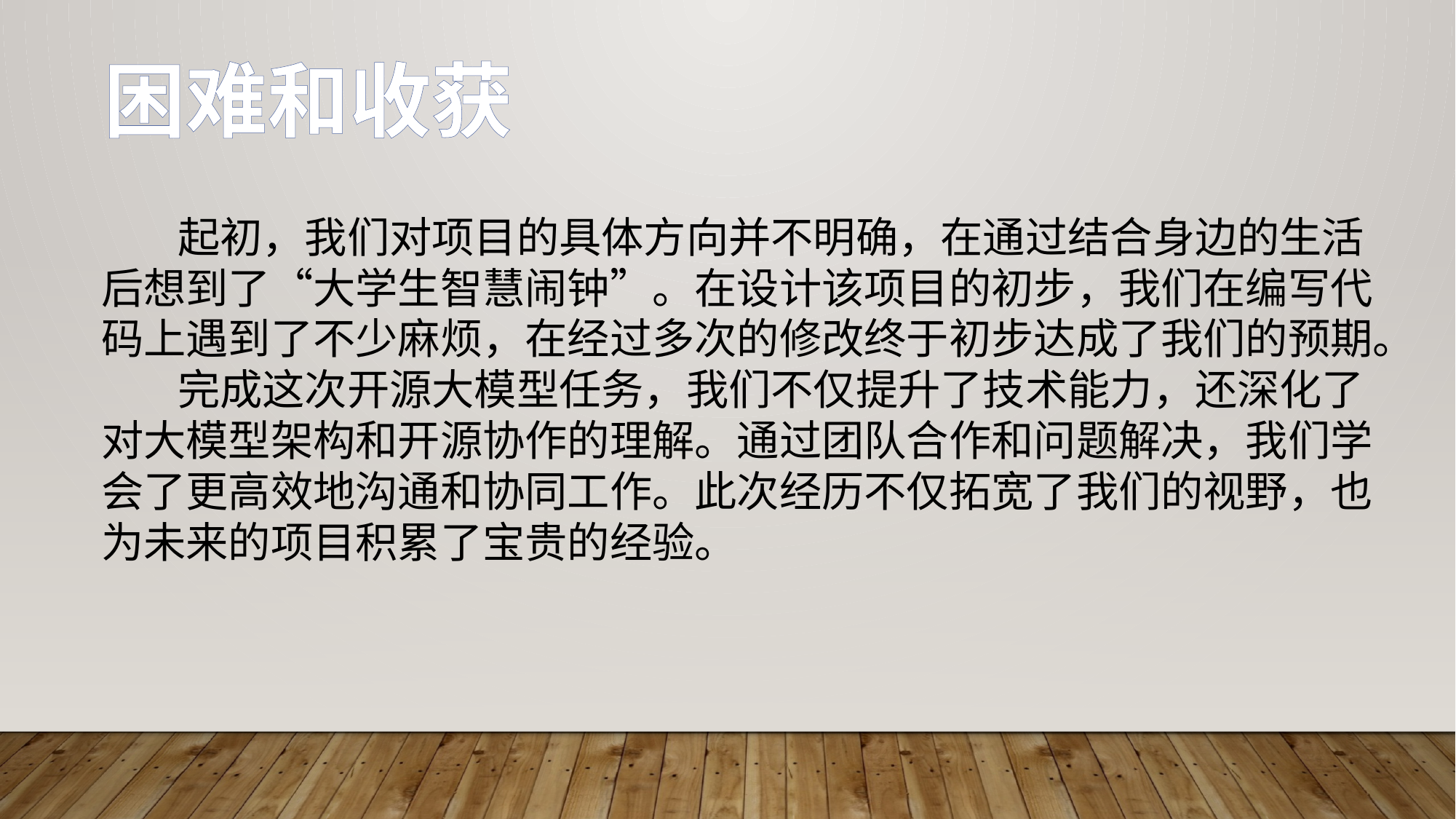

困难和收获
       起初，我们对项目的具体方向并不明确，在通过结合身边的生活后想到了“大学生智慧闹钟”。在设计该项目的初步，我们在编写代码上遇到了不少麻烦，在经过多次的修改终于初步达成了我们的预期。
       完成这次开源大模型任务，我们不仅提升了技术能力，还深化了对大模型架构和开源协作的理解。通过团队合作和问题解决，我们学会了更高效地沟通和协同工作。此次经历不仅拓宽了我们的视野，也为未来的项目积累了宝贵的经验。